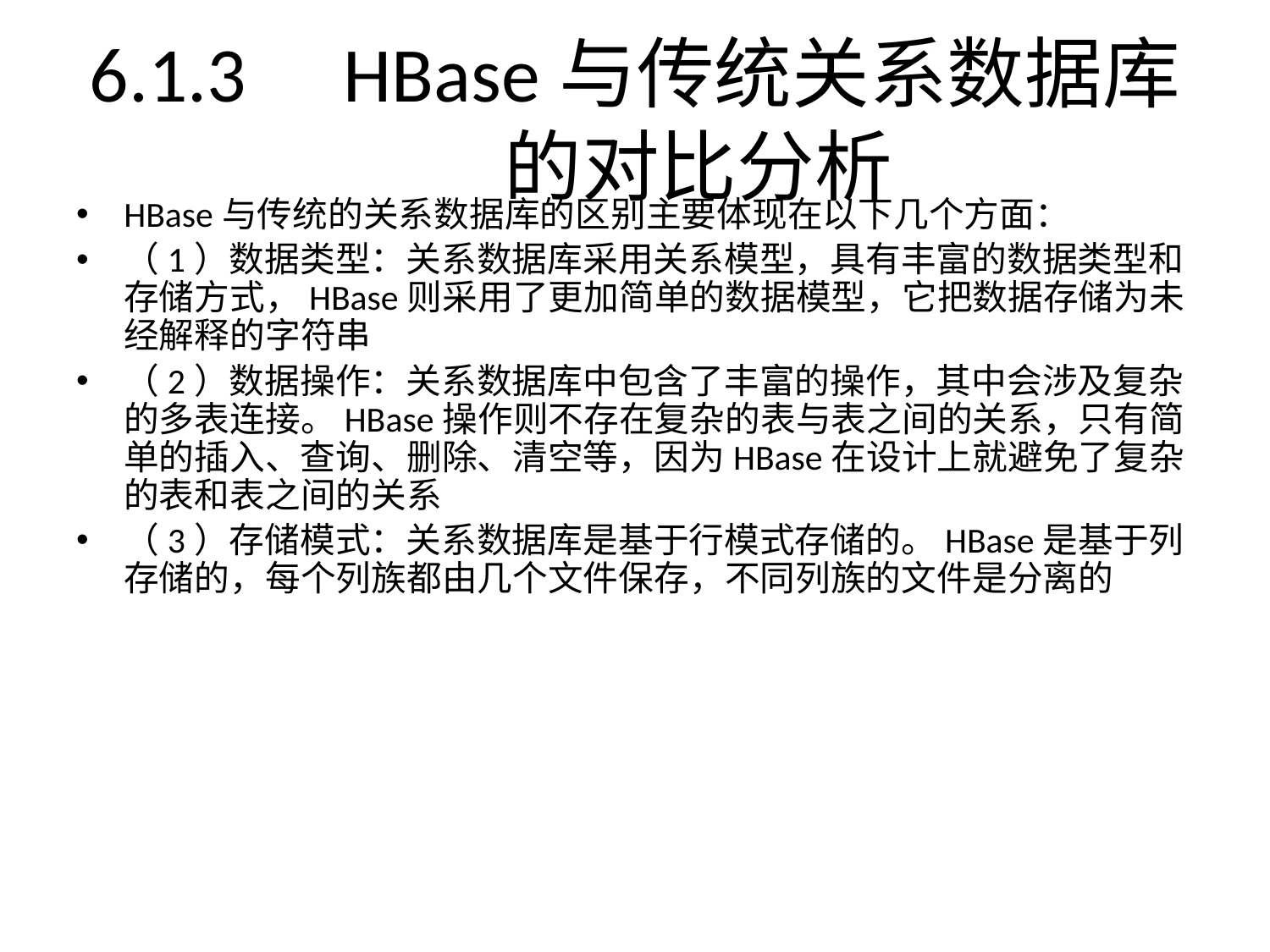

# 6.1.3	HBase与传统关系数据库的对比分析
HBase与传统的关系数据库的区别主要体现在以下几个方面：
（1）数据类型：关系数据库采用关系模型，具有丰富的数据类型和存储方式，HBase则采用了更加简单的数据模型，它把数据存储为未经解释的字符串
（2）数据操作：关系数据库中包含了丰富的操作，其中会涉及复杂的多表连接。HBase操作则不存在复杂的表与表之间的关系，只有简单的插入、查询、删除、清空等，因为HBase在设计上就避免了复杂的表和表之间的关系
（3）存储模式：关系数据库是基于行模式存储的。HBase是基于列存储的，每个列族都由几个文件保存，不同列族的文件是分离的